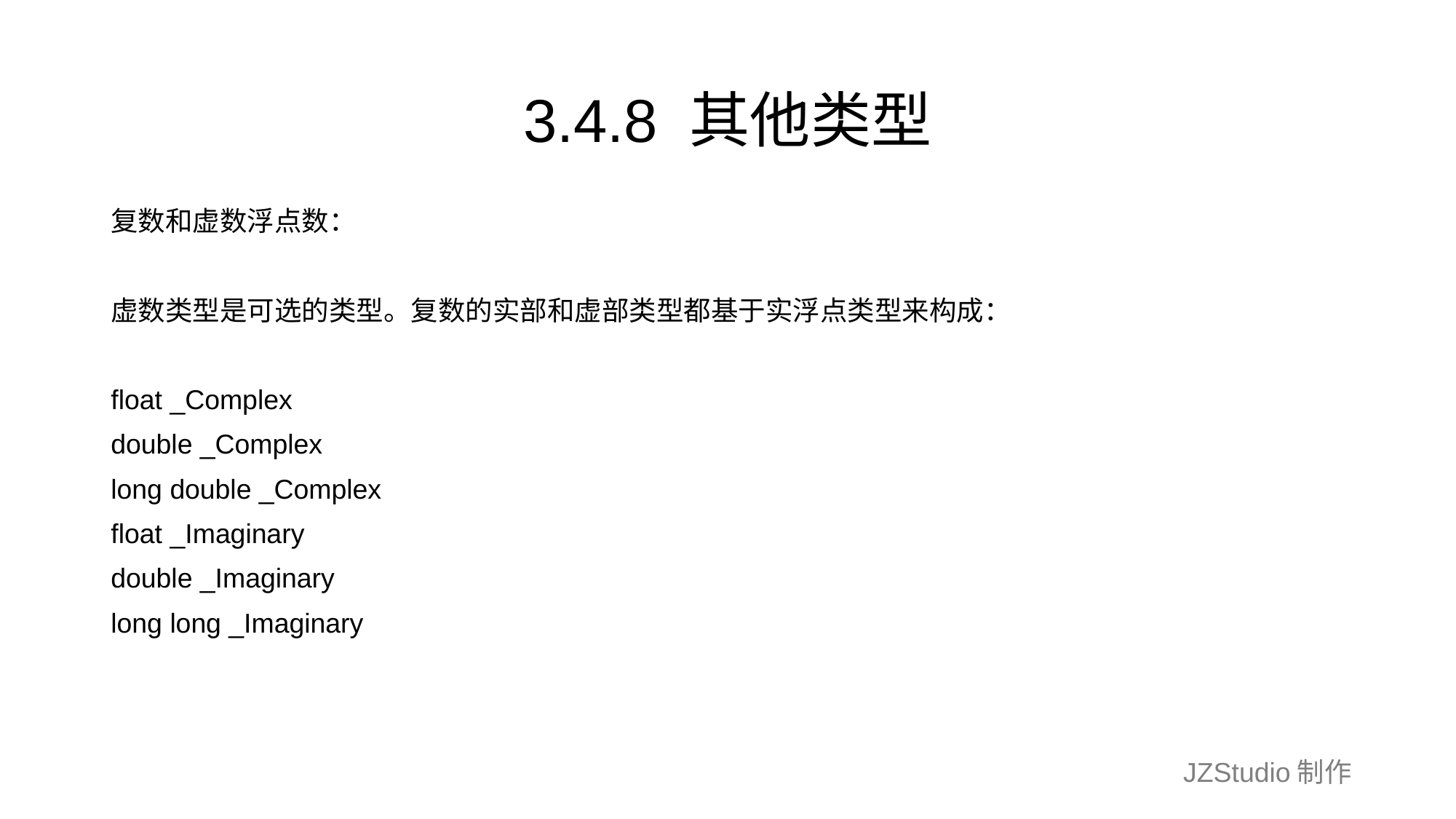

# 3.4.8 其他类型
复数和虚数浮点数：

虚数类型是可选的类型。复数的实部和虚部类型都基于实浮点类型来构成：

float _Complex
double _Complex
long double _Complex
float _Imaginary
double _Imaginary
long long _Imaginary